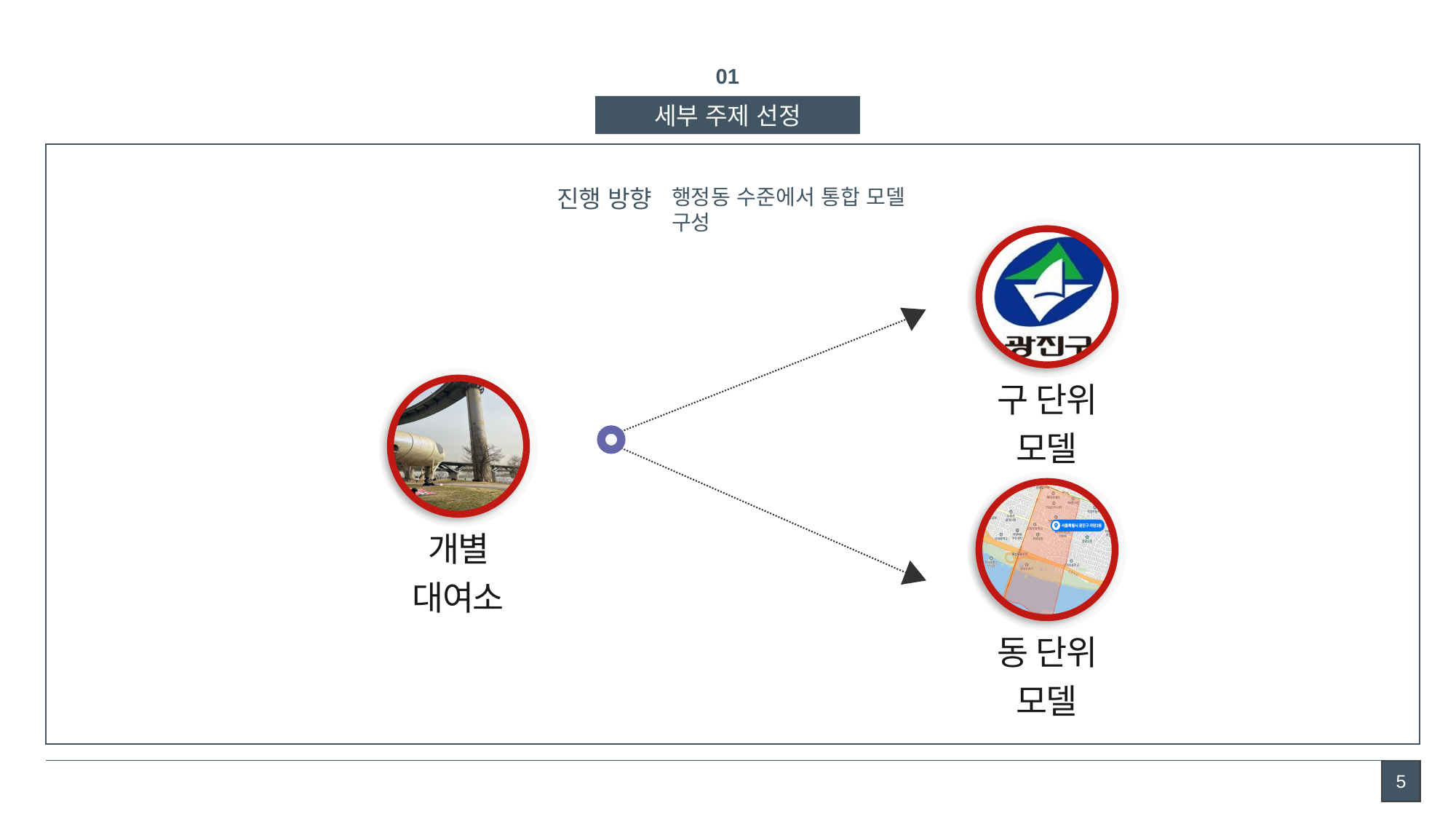

01
세부 주제 선정

진행 방향
행정동 수준에서 통합 모델 구성

구 단위 모델

개별 대여소

동 단위 모델
5